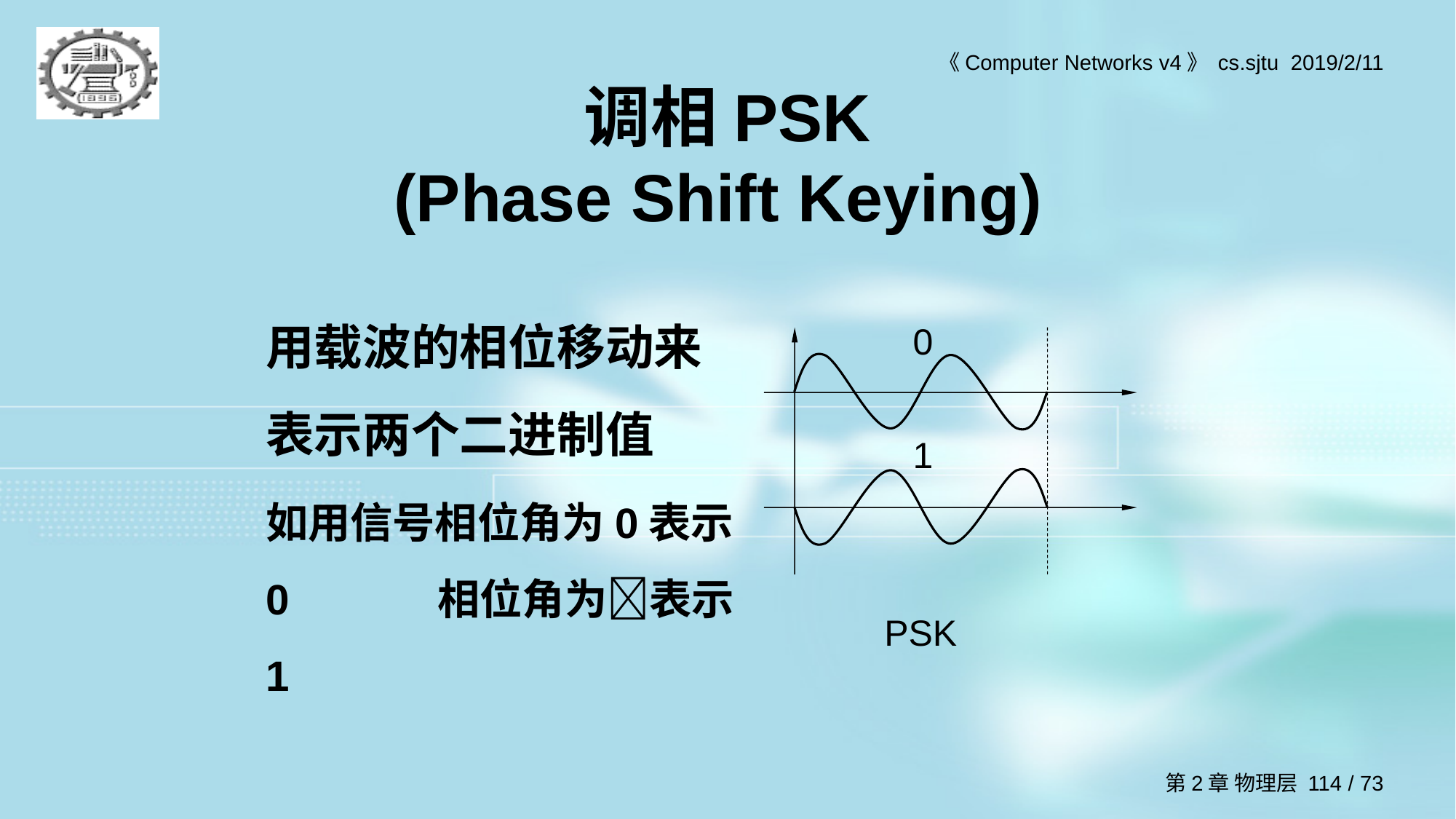

# 调相PSK (Phase Shift Keying)
用载波的相位移动来表示两个二进制值
如用信号相位角为0表示0	相位角为π表示1
0

1

PSK